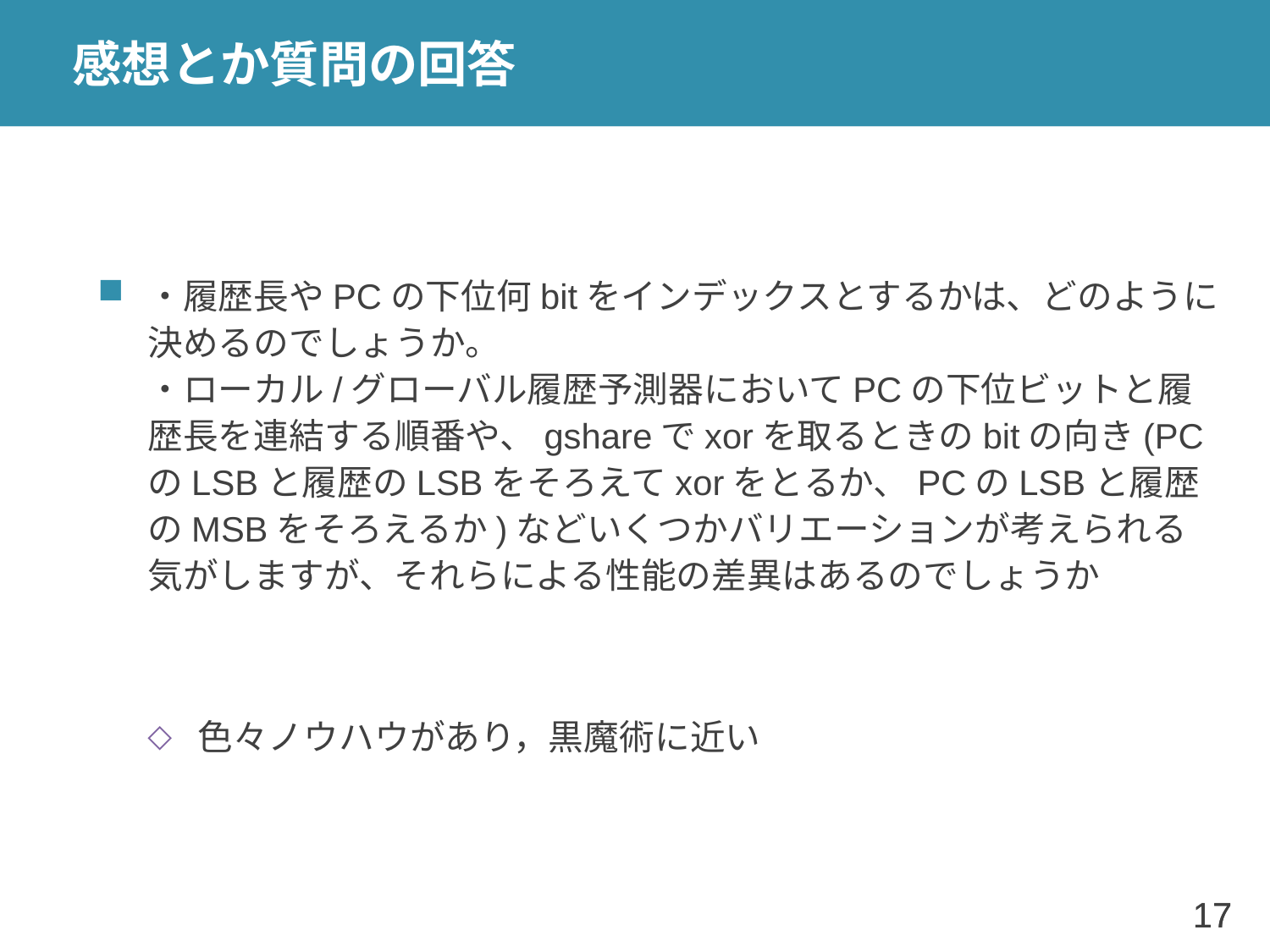

# 感想とか質問の回答
・履歴長やPCの下位何bitをインデックスとするかは、どのように決めるのでしょうか。
・ローカル/グローバル履歴予測器においてPCの下位ビットと履歴長を連結する順番や、gshareでxorを取るときのbitの向き(PCのLSBと履歴のLSBをそろえてxorをとるか、PCのLSBと履歴のMSBをそろえるか)などいくつかバリエーションが考えられる気がしますが、それらによる性能の差異はあるのでしょうか

色々ノウハウがあり，黒魔術に近い